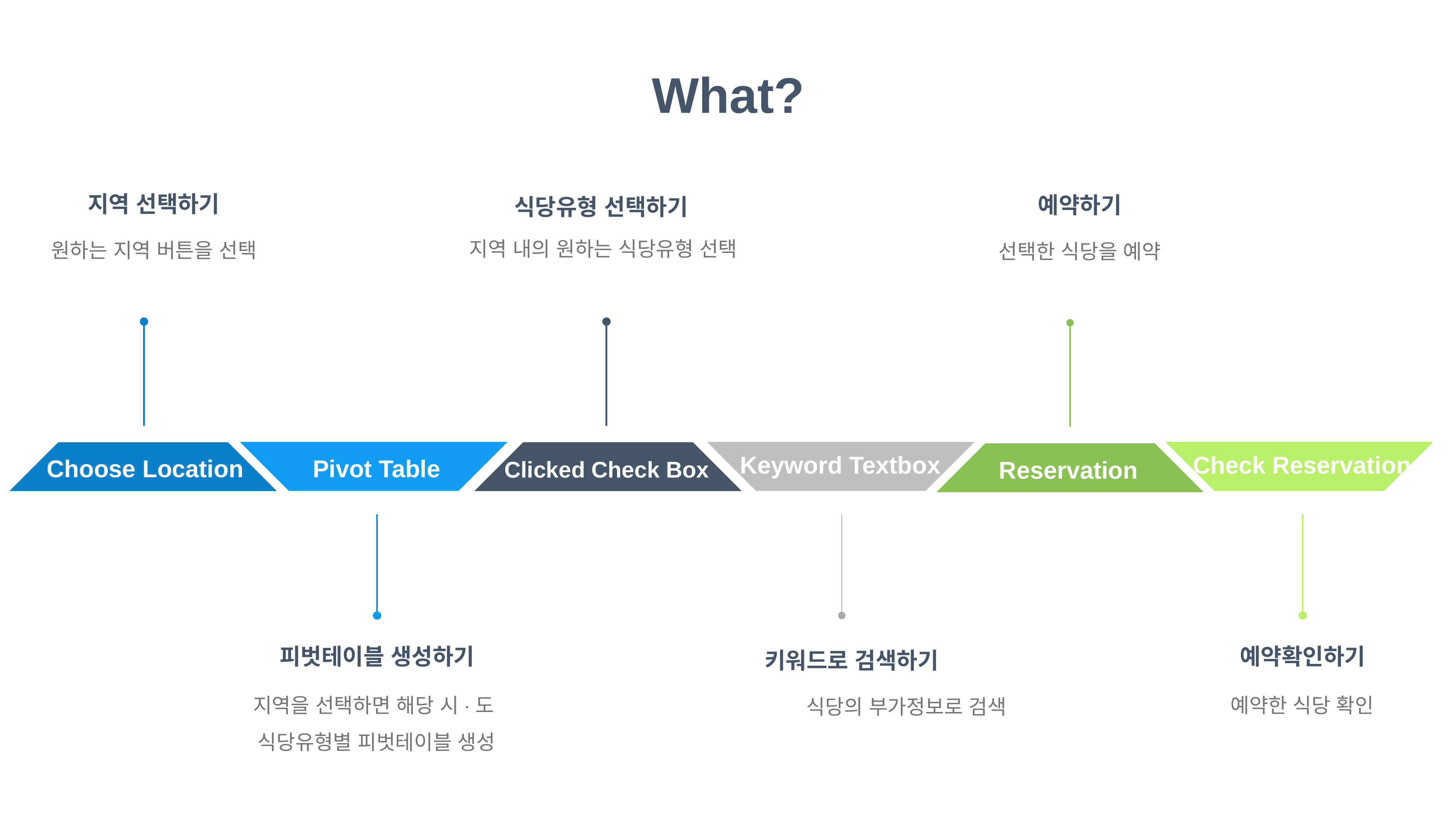

What?
지역 선택하기
예약하기
식당유형 선택하기
지역 내의 원하는 식당유형 선택
원하는 지역 버튼을 선택
선택한 식당을 예약

Keyword Textbox
Check Reservation
Pivot Table
Choose Location
Reservation
Clicked Check Box
피벗테이블 생성하기
예약확인하기
키워드로 검색하기
지역을 선택하면 해당 시·도
식당유형별 피벗테이블 생성
예약한 식당 확인
식당의 부가정보로 검색